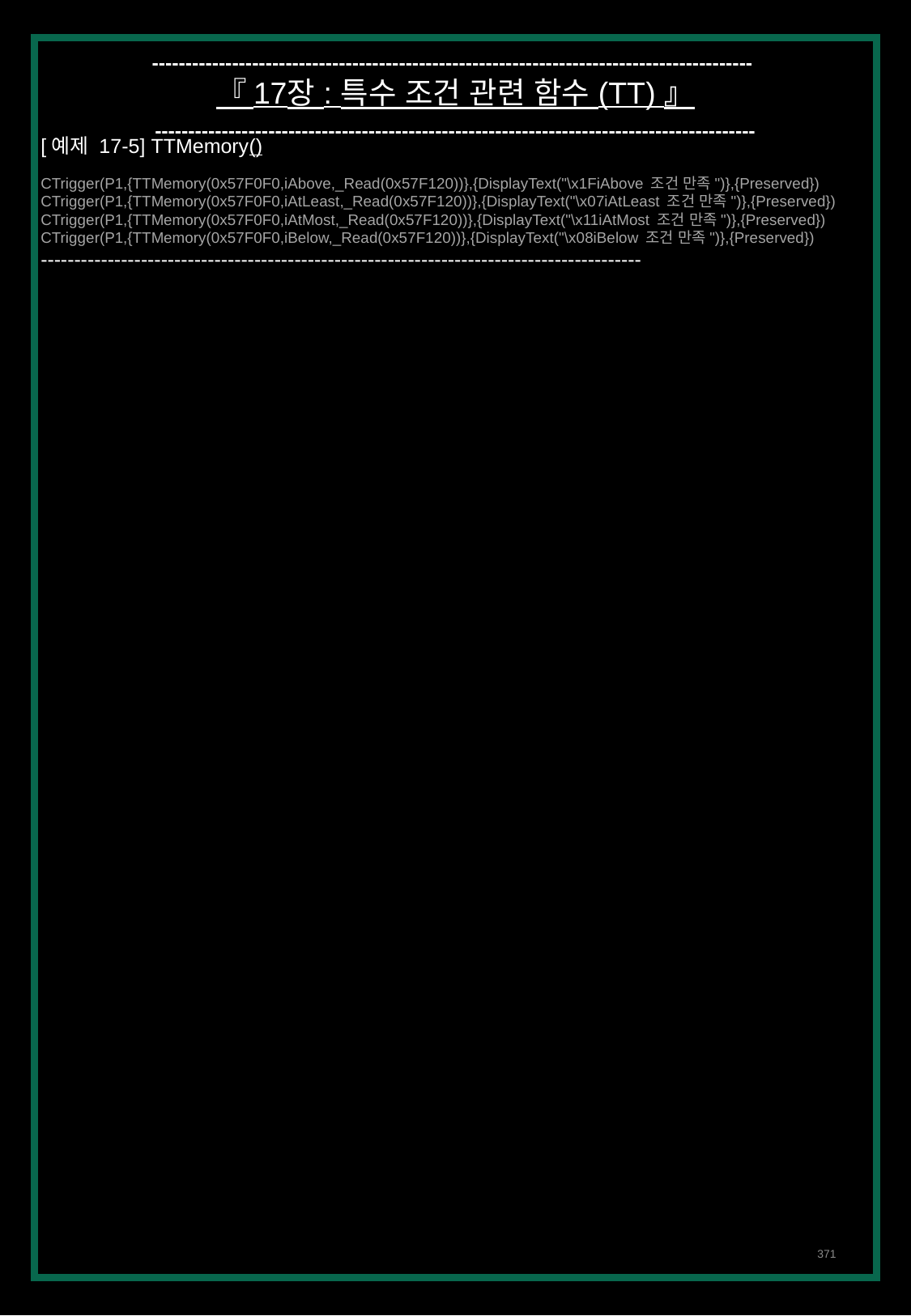

------------------------------------------------------------------------------------------
『 17장 : 특수 조건 관련 함수 (TT) 』
------------------------------------------------------------------------------------------
[예제 17-5] TTMemory()

CTrigger(P1,{TTMemory(0x57F0F0,iAbove,_Read(0x57F120))},{DisplayText("\x1FiAbove 조건 만족")},{Preserved})
CTrigger(P1,{TTMemory(0x57F0F0,iAtLeast,_Read(0x57F120))},{DisplayText("\x07iAtLeast 조건 만족")},{Preserved})
CTrigger(P1,{TTMemory(0x57F0F0,iAtMost,_Read(0x57F120))},{DisplayText("\x11iAtMost 조건 만족")},{Preserved})
CTrigger(P1,{TTMemory(0x57F0F0,iBelow,_Read(0x57F120))},{DisplayText("\x08iBelow 조건 만족")},{Preserved})
------------------------------------------------------------------------------------------
371